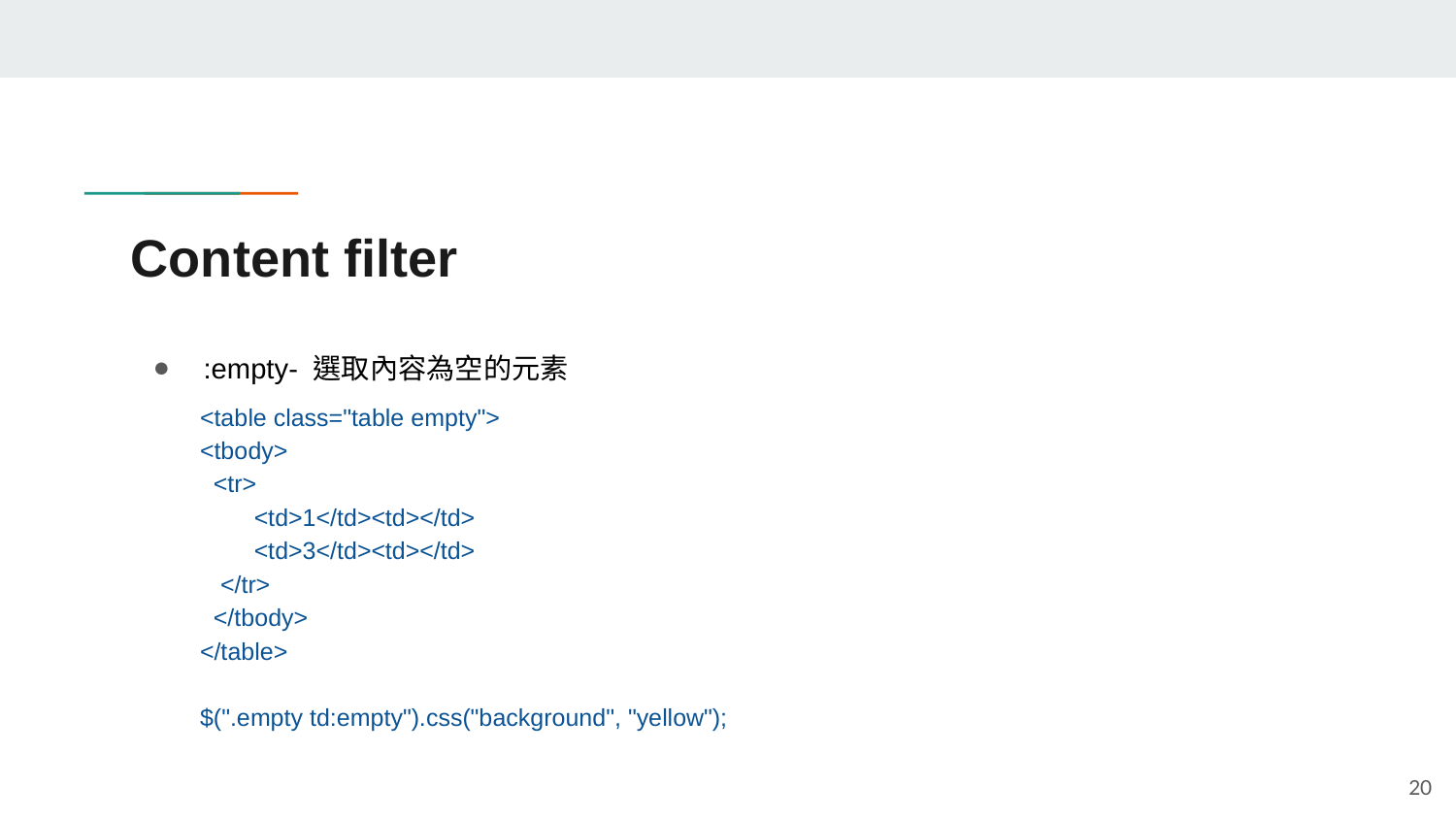

# Content filter

:empty- 選取內容為空的元素

<table class="table empty">
<tbody>
  <tr>
        <td>1</td><td></td>
        <td>3</td><td></td>
   </tr>
  </tbody>
</table>

$(".empty td:empty").css("background", "yellow");

20